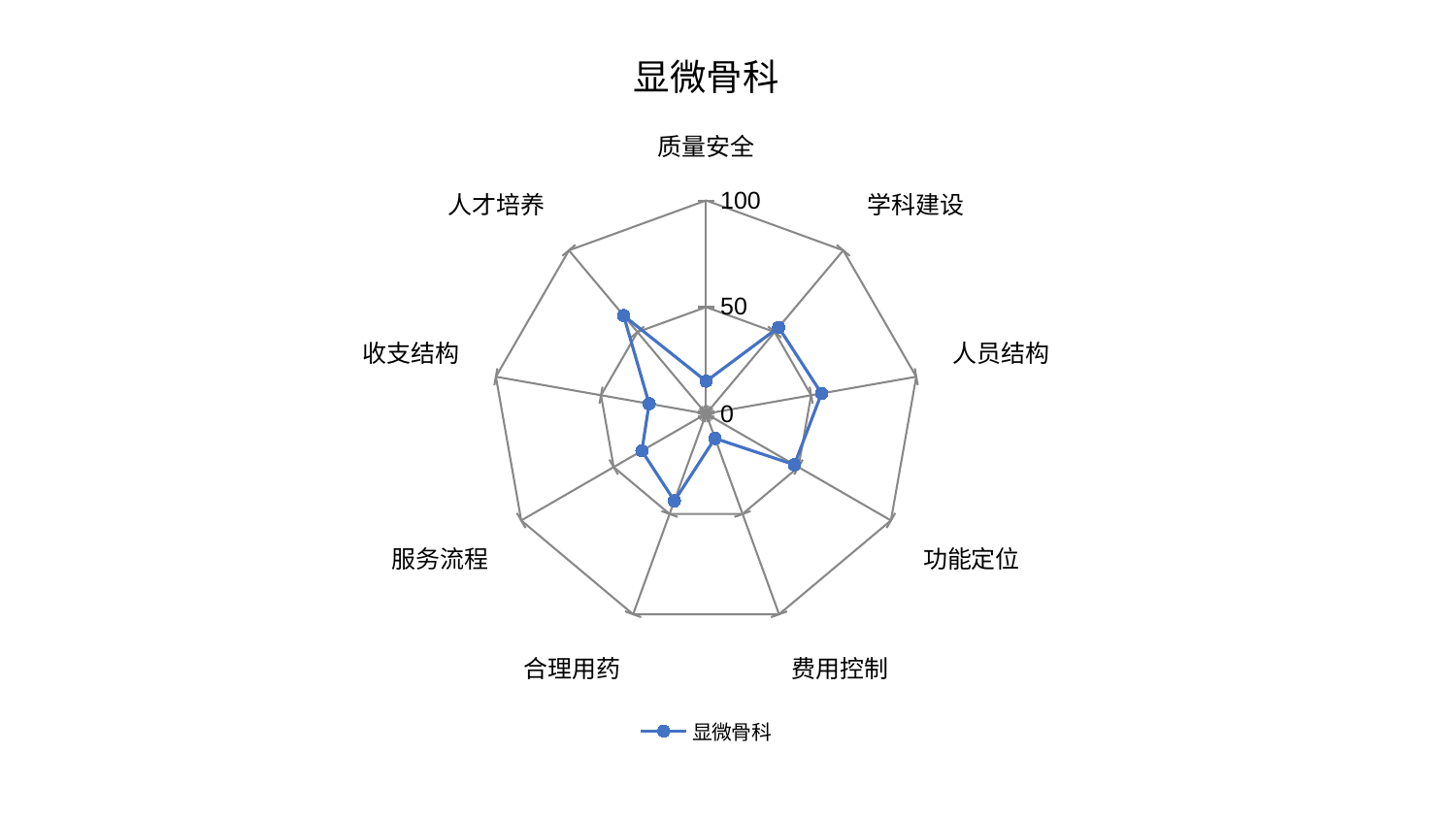

### Chart: 显微骨科

| Category | 显微骨科 |
|---|---|
| 质量安全 | 15.264459132273425 |
| 学科建设 | 52.89742090191057 |
| 人员结构 | 54.93028333648826 |
| 功能定位 | 47.78015389470058 |
| 费用控制 | 12.288499125105526 |
| 合理用药 | 43.448782552421214 |
| 服务流程 | 34.752120795475 |
| 收支结构 | 27.115470737103166 |
| 人才培养 | 60.14298002900921 |
205